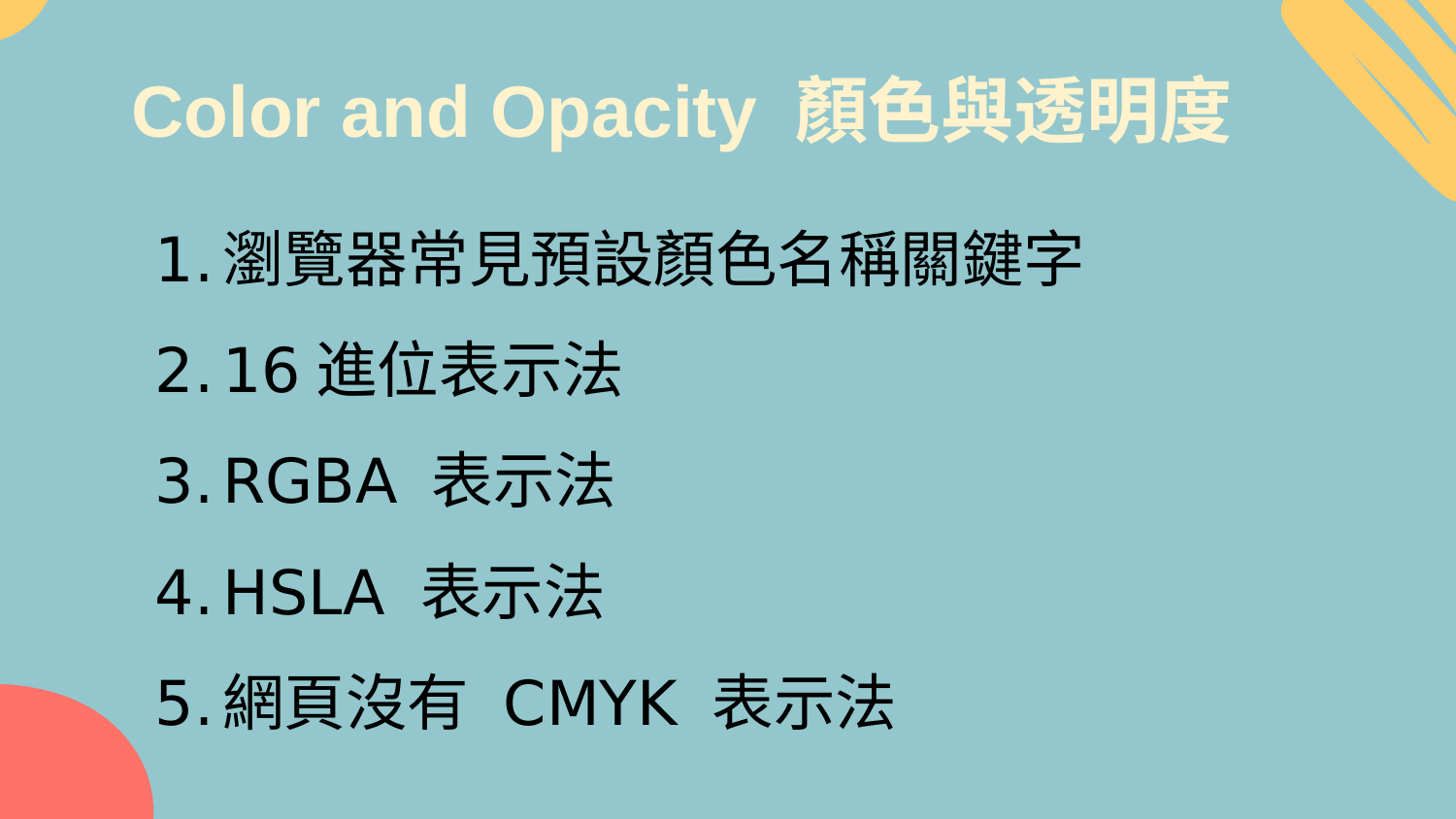

# Color and Opacity 顏色與透明度
瀏覽器常見預設顏色名稱關鍵字
16進位表示法
RGBA 表示法
HSLA 表示法
網頁沒有 CMYK 表示法